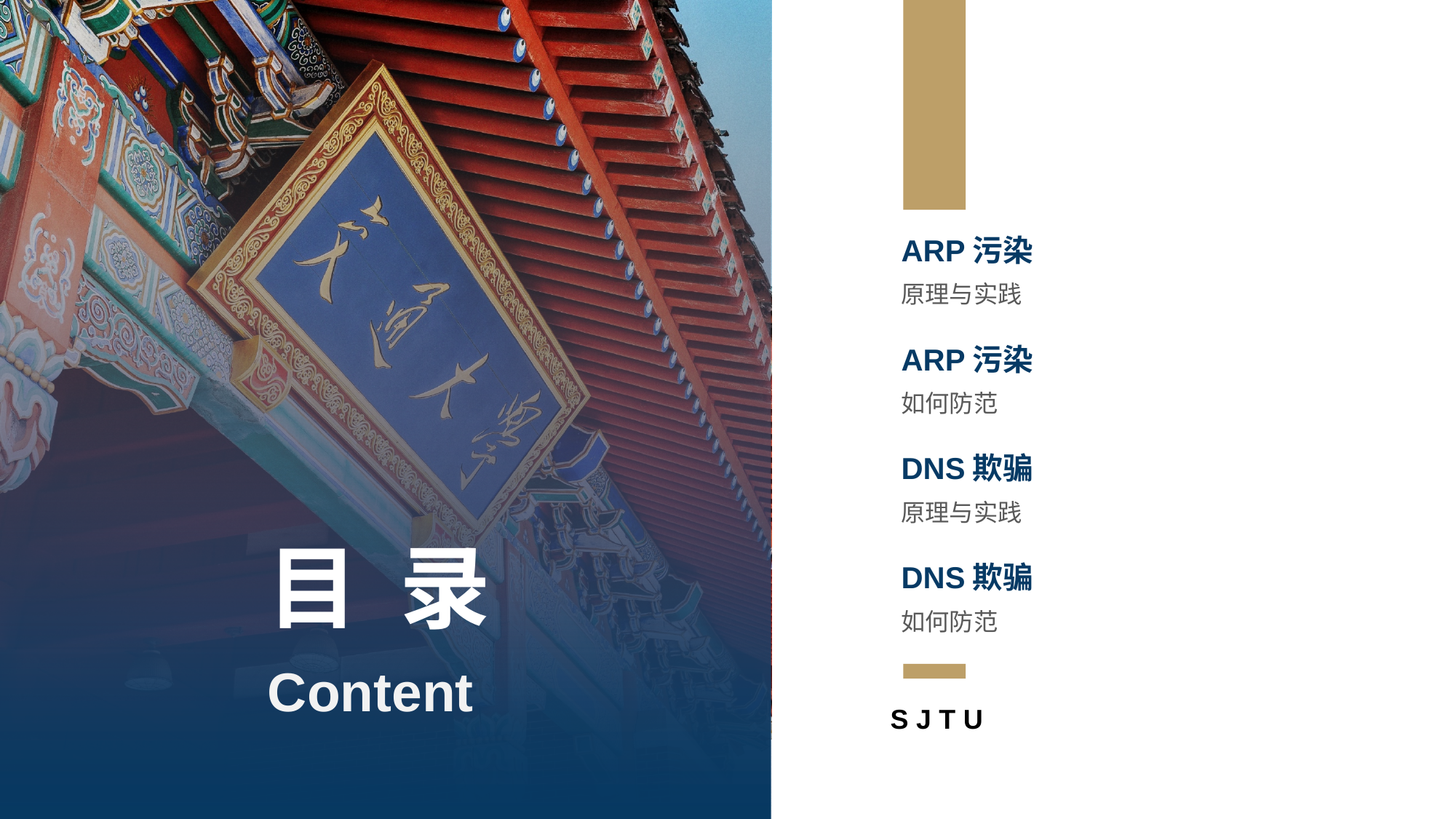

ARP污染
原理与实践
ARP污染
如何防范
DNS欺骗
原理与实践
DNS欺骗
如何防范